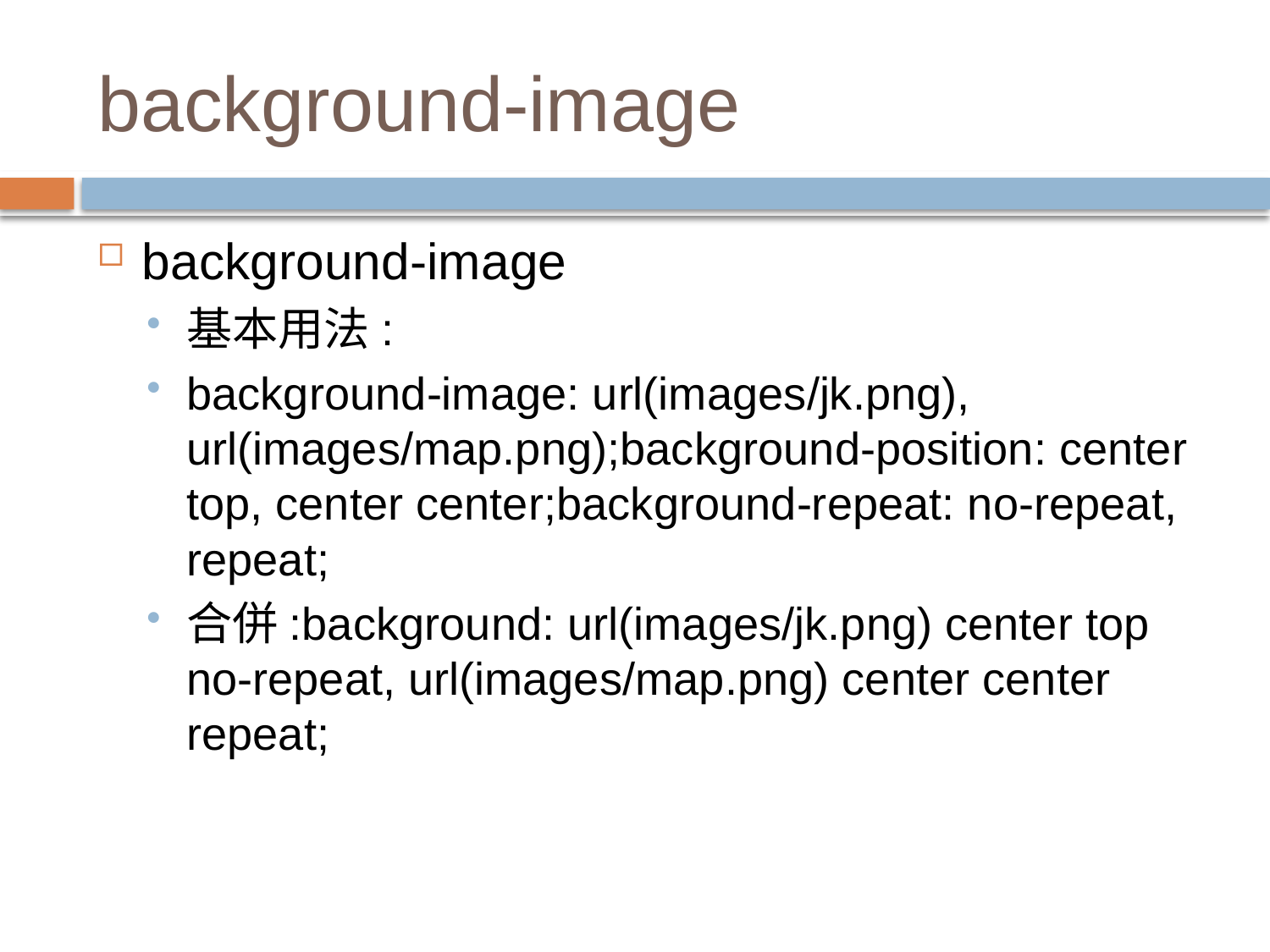

# background-image
background-image
基本用法:
background-image: url(images/jk.png), url(images/map.png);background-position: center top, center center;background-repeat: no-repeat, repeat;
合併:background: url(images/jk.png) center top no-repeat, url(images/map.png) center center repeat;